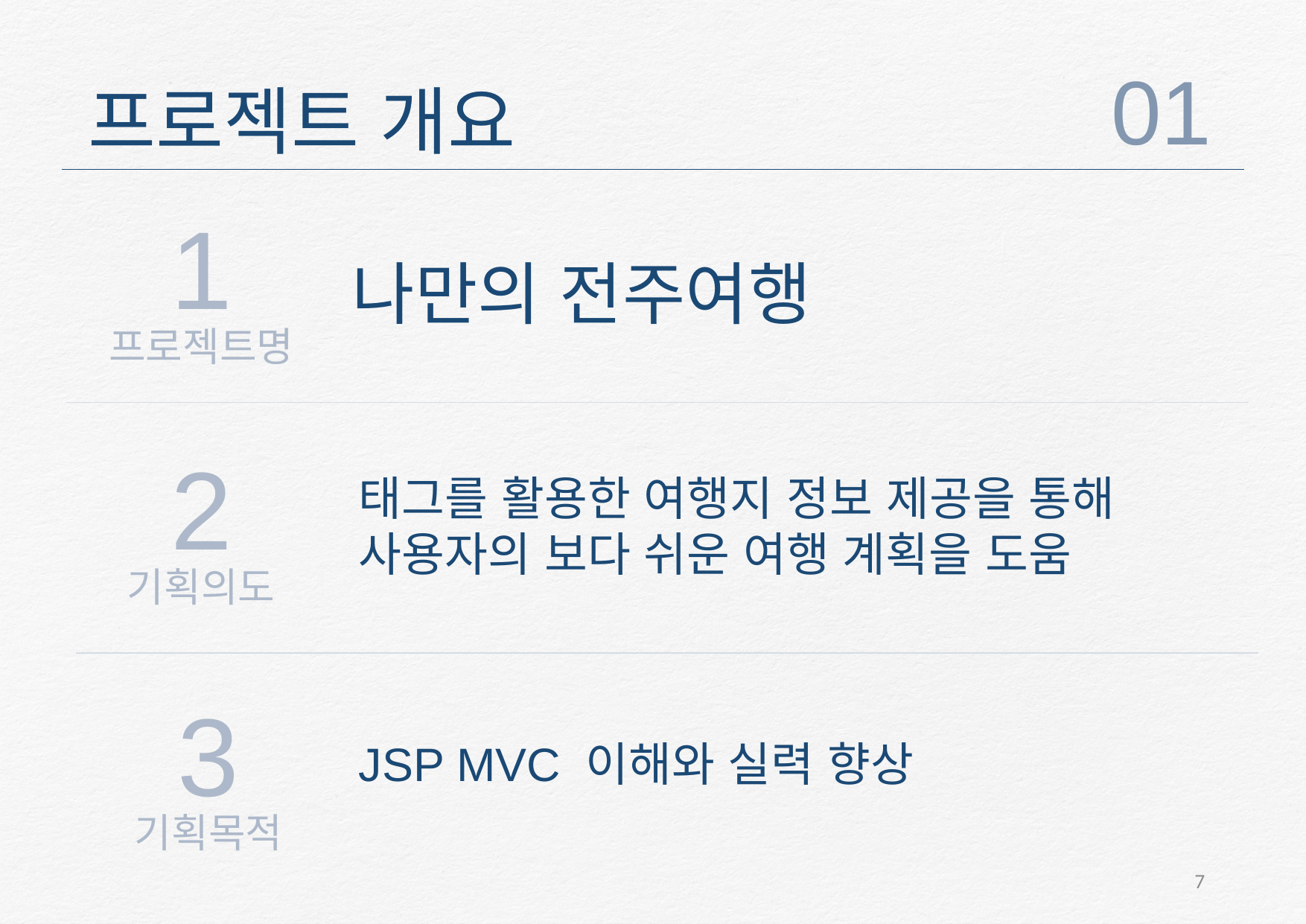

01
프로젝트 개요
1
프로젝트명
나만의 전주여행
2
기획의도
태그를 활용한 여행지 정보 제공을 통해
사용자의 보다 쉬운 여행 계획을 도움
3
기획목적
JSP MVC 이해와 실력 향상
7